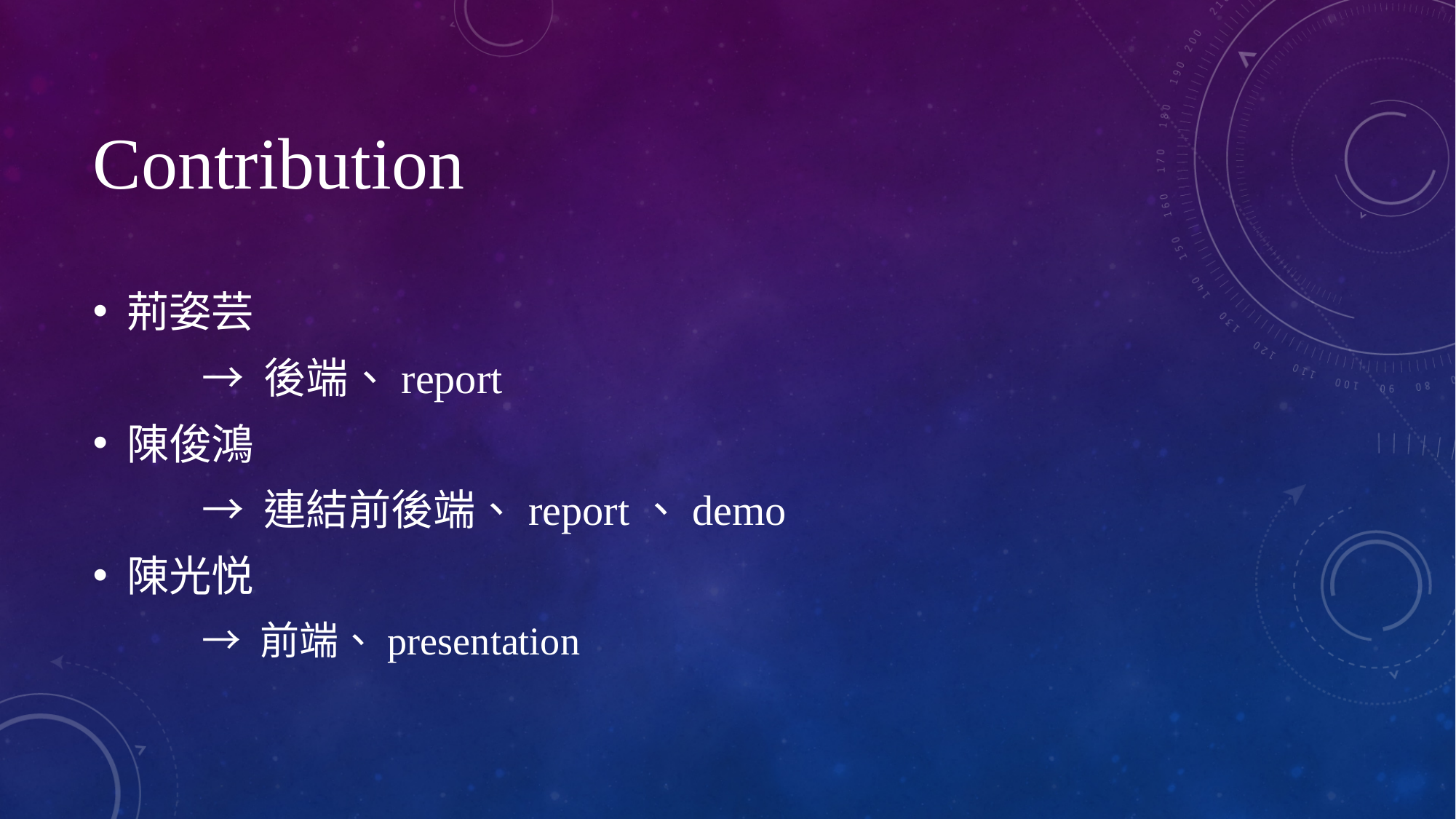

# Contribution
荊姿芸
	→ 後端、report
陳俊鴻
	→ 連結前後端、report、demo
陳光悦
	→ 前端、presentation